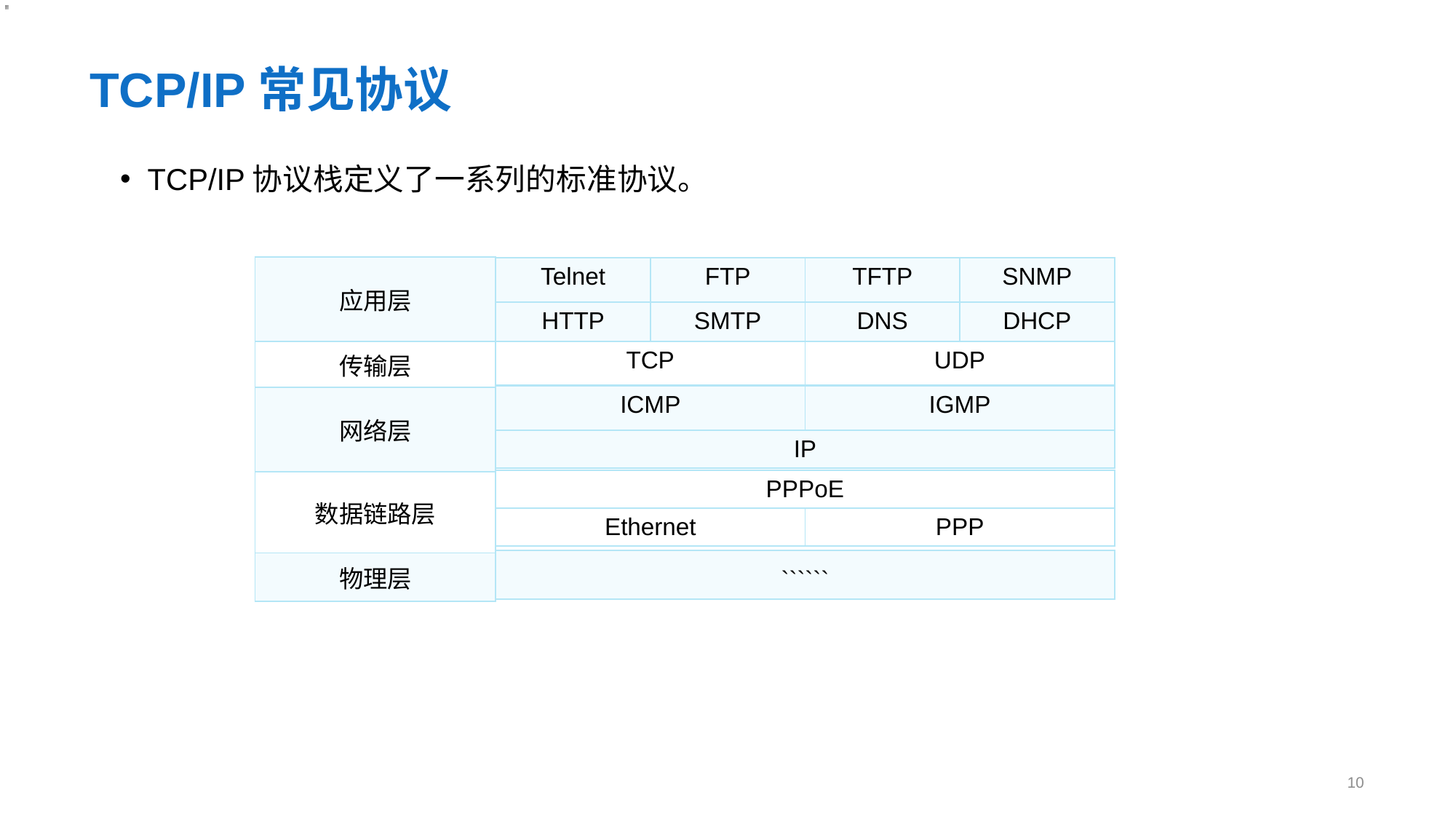

# TCP/IP常见协议
TCP/IP协议栈定义了一系列的标准协议。
| 应用层 |
| --- |
| 传输层 |
| 网络层 |
| 数据链路层 |
| 物理层 |
| Telnet | FTP | TFTP | SNMP |
| --- | --- | --- | --- |
| HTTP | SMTP | DNS | DHCP |
| TCP | UDP |
| --- | --- |
| ICMP | IGMP |
| --- | --- |
| IP |  |
| PPPoE |  |
| --- | --- |
| Ethernet | PPP |
| `````` |
| --- |
10